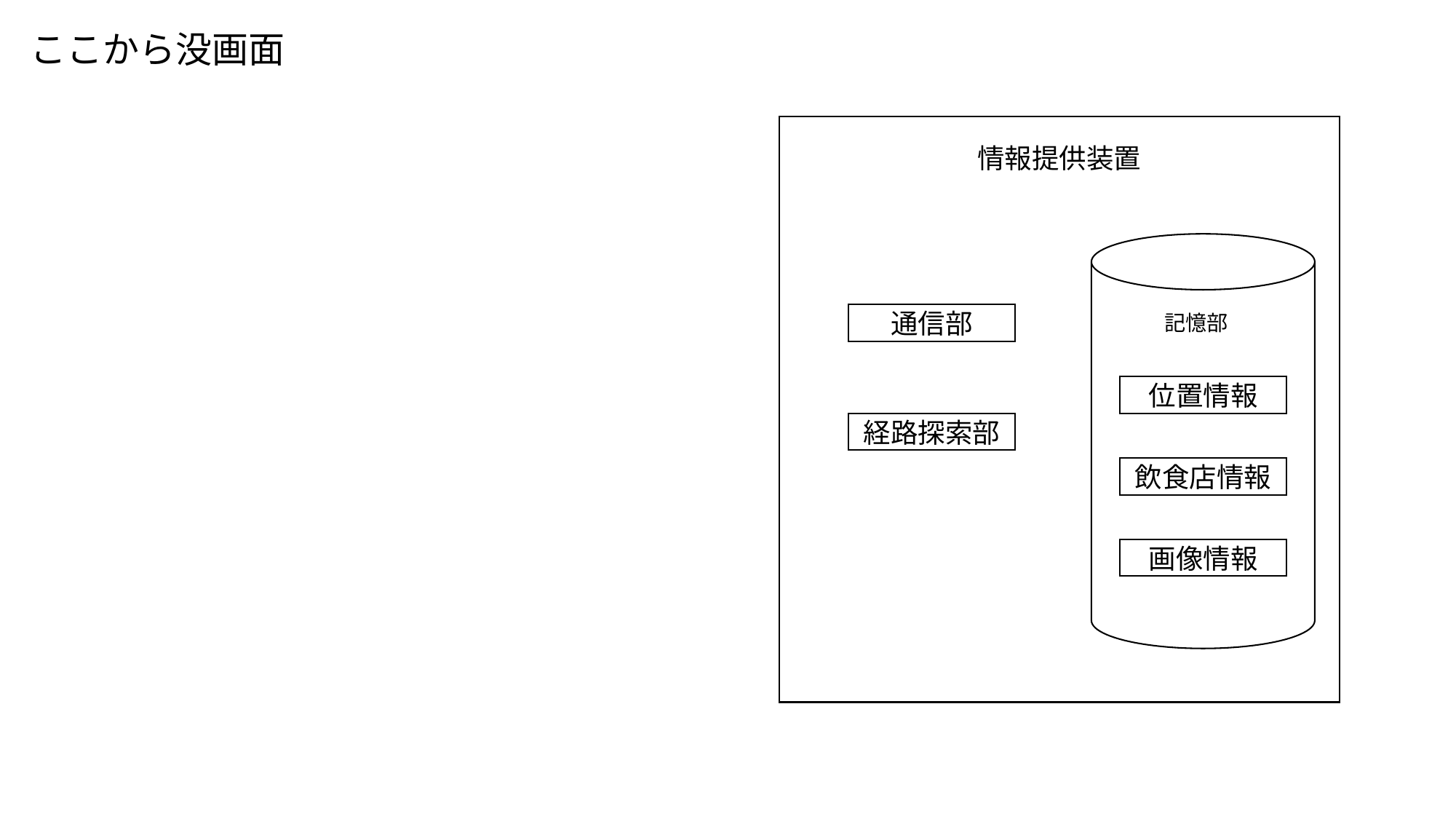

ここから没画面

情報提供装置

通信部
記憶部
位置情報
経路探索部
飲食店情報
画像情報